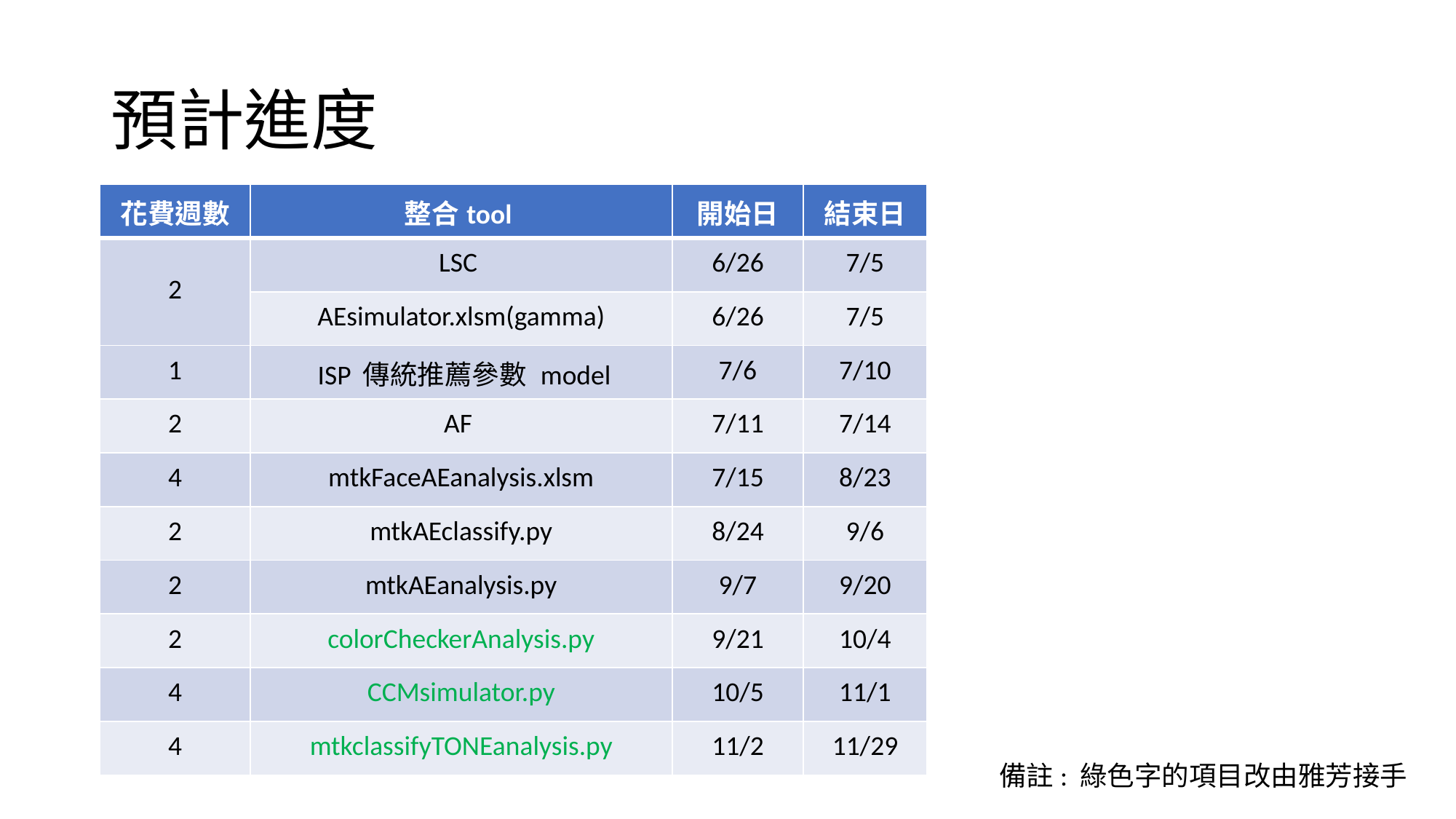

# 預計進度
| 花費週數 | 整合tool | 開始日 | 結束日 |
| --- | --- | --- | --- |
| 2 | LSC | 6/26 | 7/5 |
|  | AEsimulator.xlsm(gamma) | 6/26 | 7/5 |
| 1 | ISP 傳統推薦參數 model | 7/6 | 7/10 |
| 2 | AF | 7/11 | 7/14 |
| 4 | mtkFaceAEanalysis.xlsm | 7/15 | 8/23 |
| 2 | mtkAEclassify.py | 8/24 | 9/6 |
| 2 | mtkAEanalysis.py | 9/7 | 9/20 |
| 2 | colorCheckerAnalysis.py | 9/21 | 10/4 |
| 4 | CCMsimulator.py | 10/5 | 11/1 |
| 4 | mtkclassifyTONEanalysis.py | 11/2 | 11/29 |

備註: 綠色字的項目改由雅芳接手